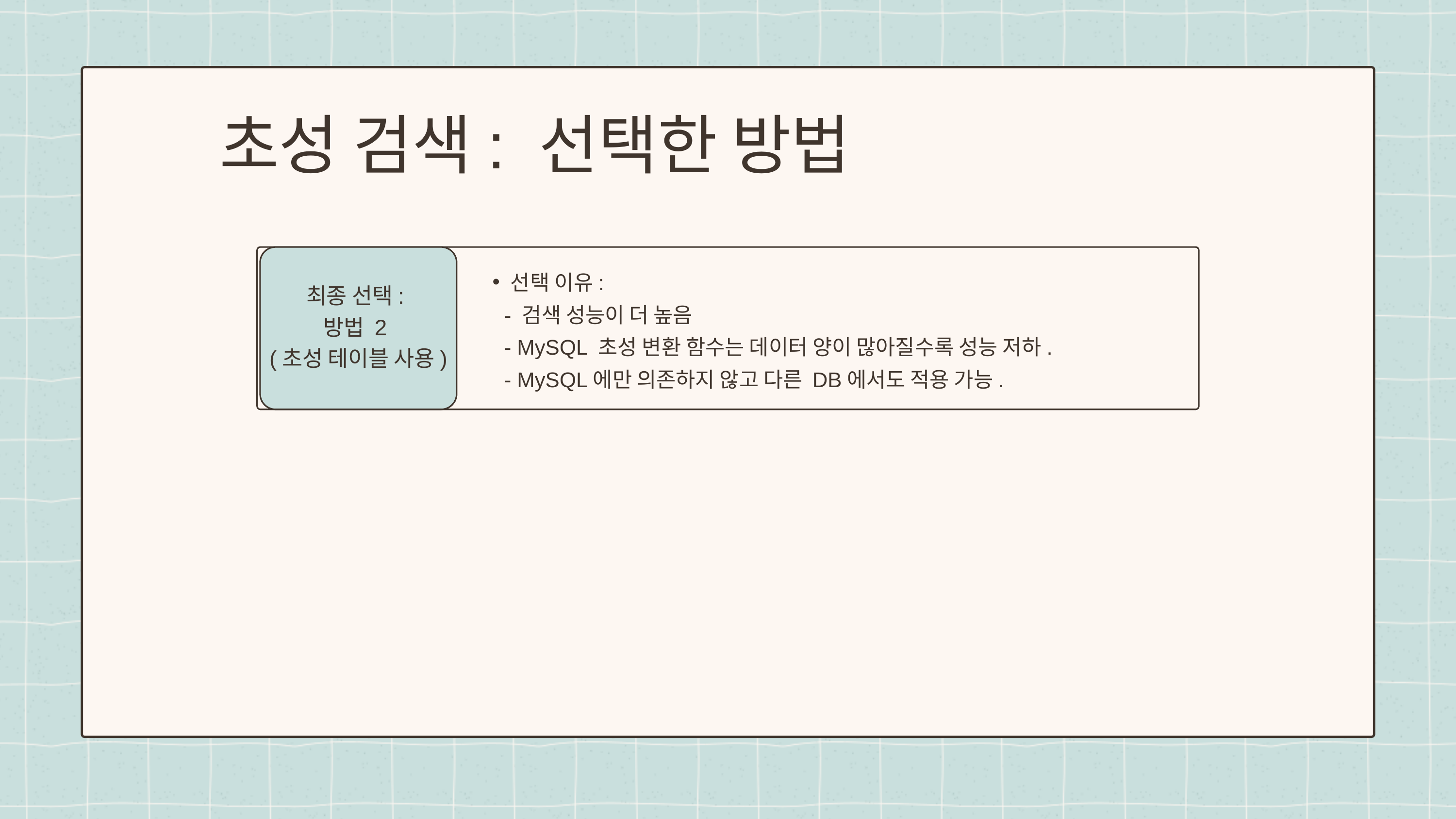

초성 검색: 선택한 방법

최종 선택:
방법 2
(초성 테이블 사용)
선택 이유:
     - 검색 성능이 더 높음
     - MySQL 초성 변환 함수는 데이터 양이 많아질수록 성능 저하.
     - MySQL에만 의존하지 않고 다른 DB에서도 적용 가능.